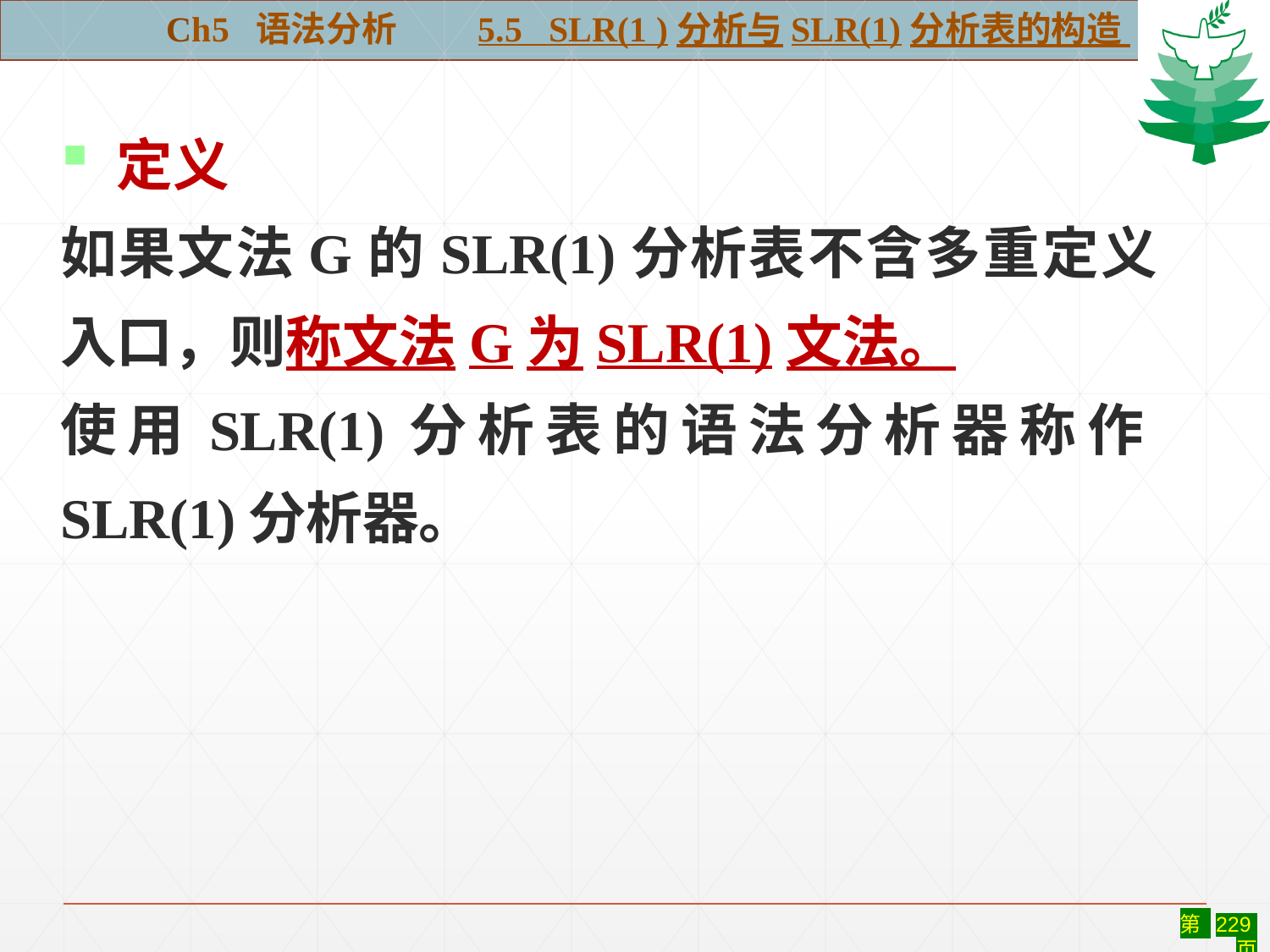

Ch5  语法分析         5.5   SLR(1 )分析与SLR(1)分析表的构造
 定义
如果文法G的SLR(1)分析表不含多重定义入口，则称文法G为SLR(1)文法。
使用SLR(1)分析表的语法分析器称作SLR(1)分析器。